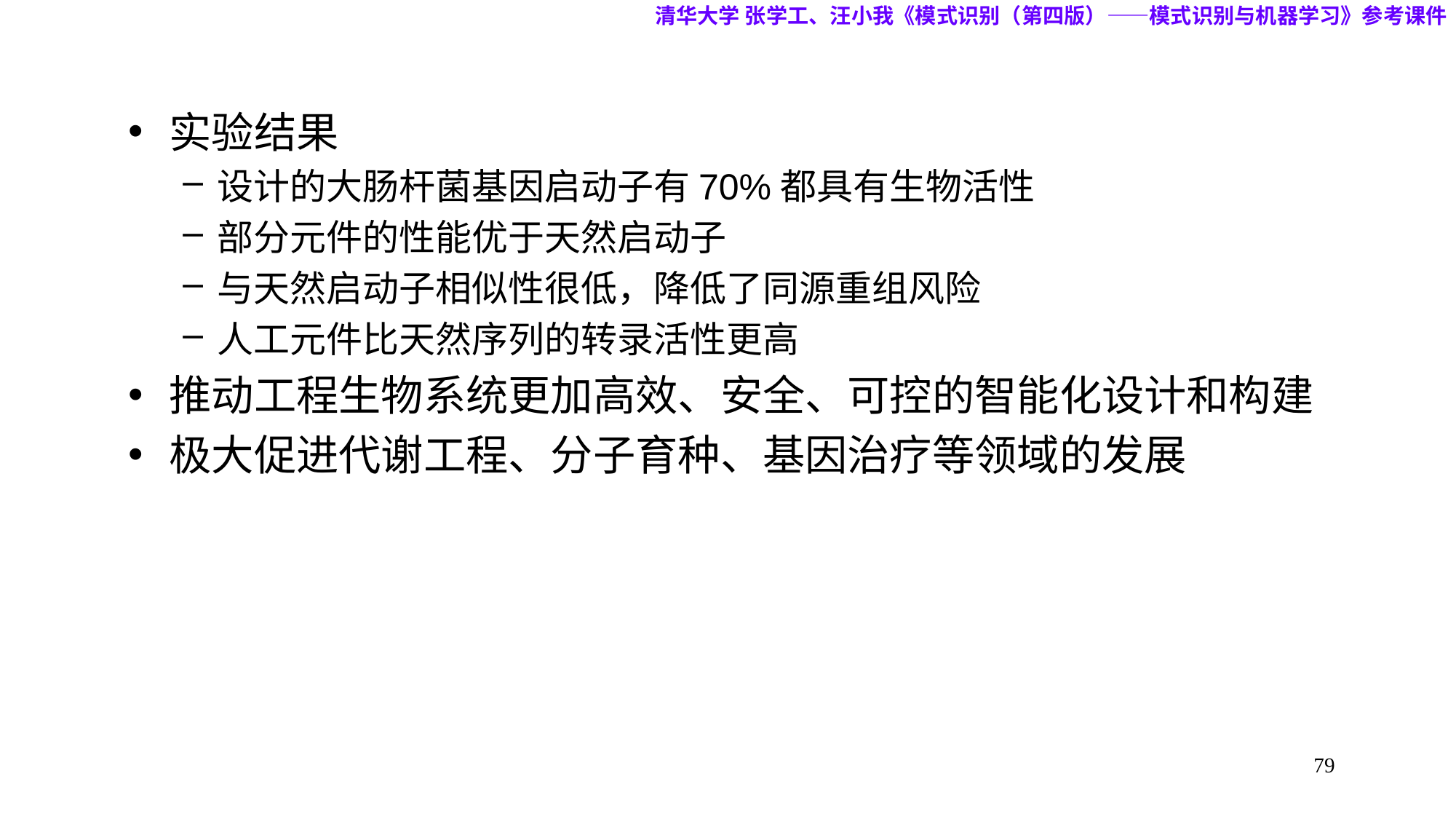

清华大学 张学工、汪小我《模式识别（第四版）——模式识别与机器学习》参考课件
实验结果
设计的大肠杆菌基因启动子有70%都具有生物活性
部分元件的性能优于天然启动子
与天然启动子相似性很低，降低了同源重组风险
人工元件比天然序列的转录活性更高
推动工程生物系统更加高效、安全、可控的智能化设计和构建
极大促进代谢工程、分子育种、基因治疗等领域的发展
79